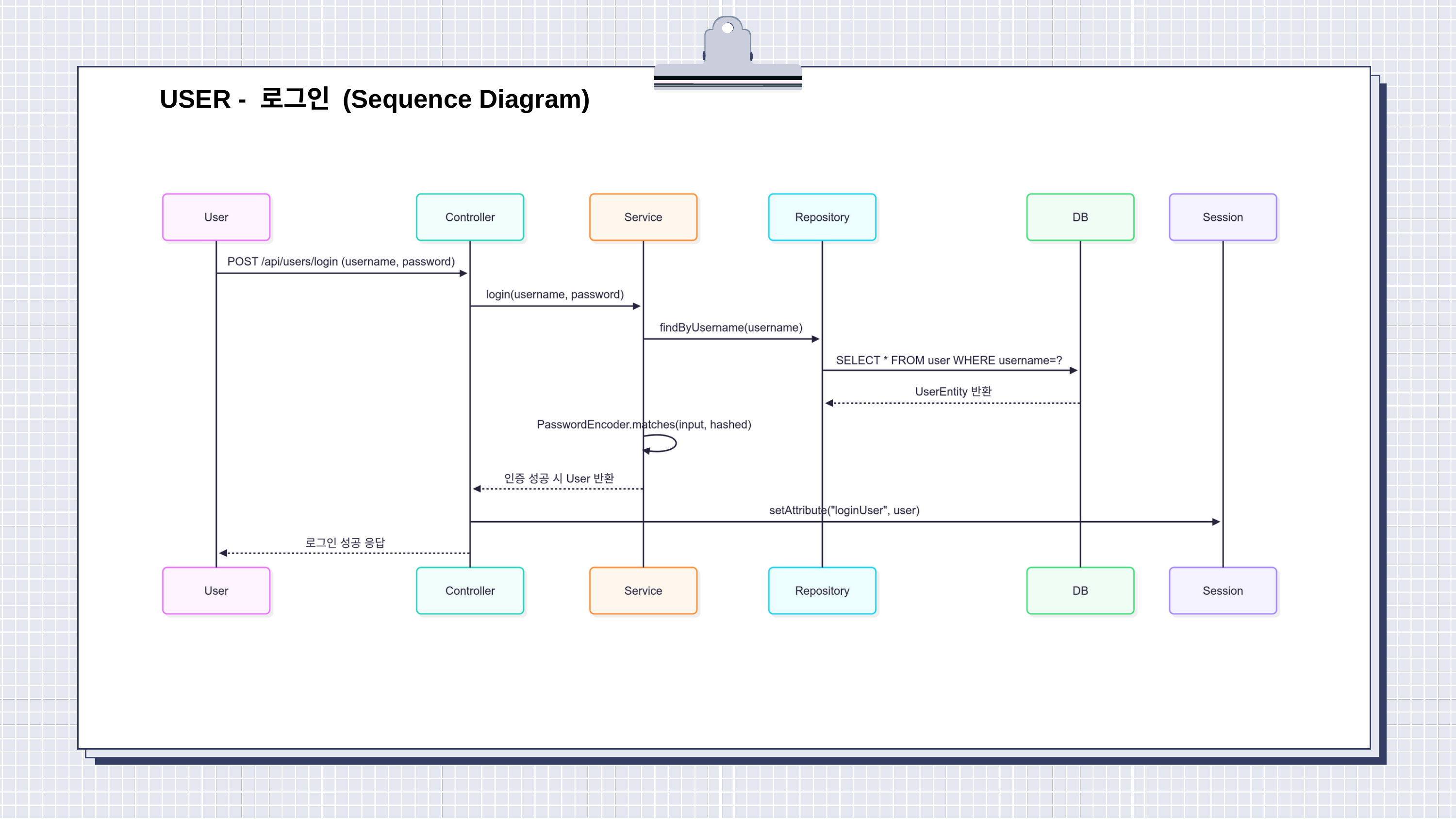

USER - 로그인 (Sequence Diagram)

진행 상황 요약